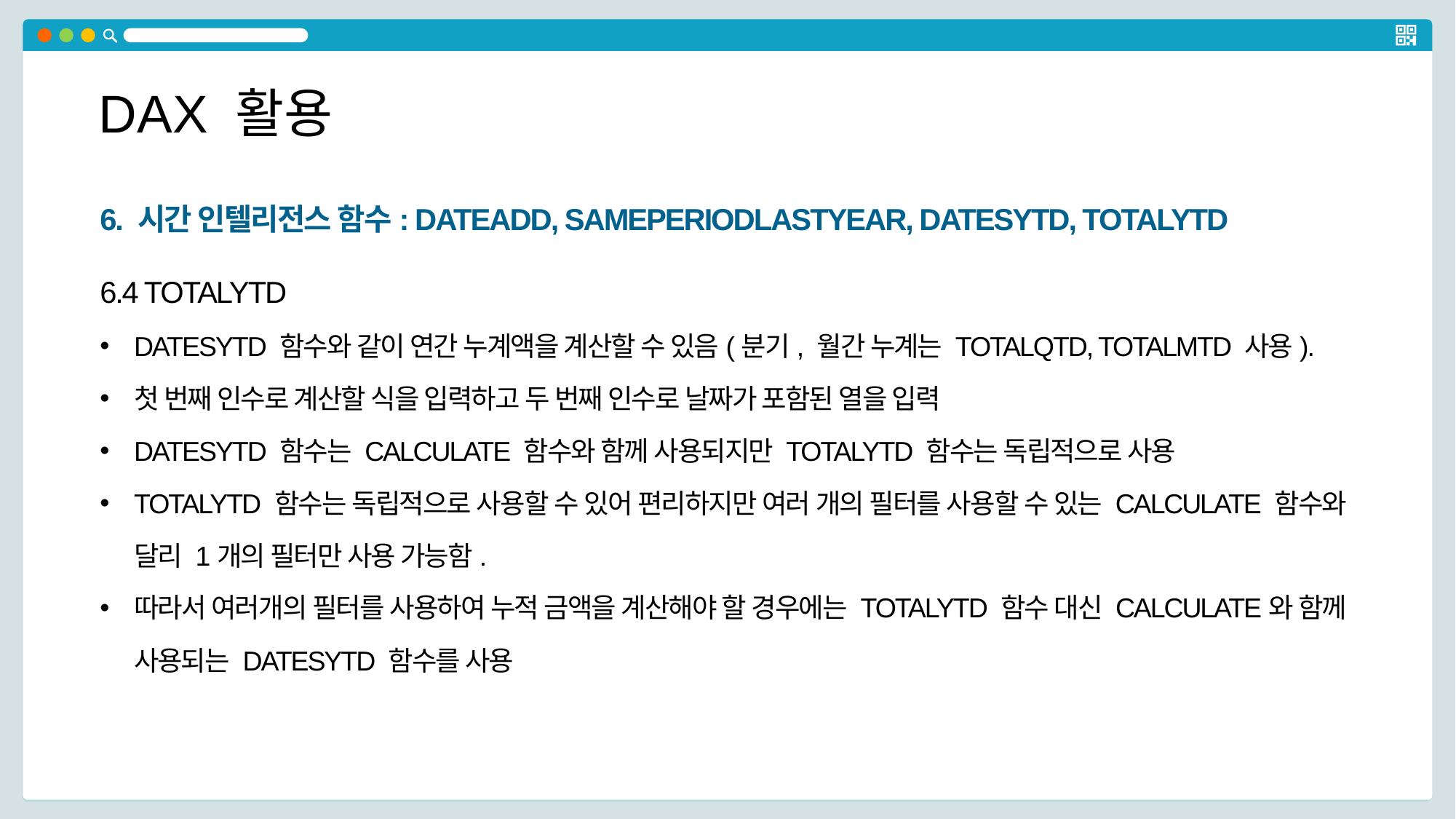

DAX 활용
6. 시간 인텔리전스 함수: DATEADD, SAMEPERIODLASTYEAR, DATESYTD, TOTALYTD

6.4 TOTALYTD
DATESYTD 함수와 같이 연간 누계액을 계산할 수 있음(분기, 월간 누계는 TOTALQTD, TOTALMTD 사용).
첫 번째 인수로 계산할 식을 입력하고 두 번째 인수로 날짜가 포함된 열을 입력
DATESYTD 함수는 CALCULATE 함수와 함께 사용되지만 TOTALYTD 함수는 독립적으로 사용
TOTALYTD 함수는 독립적으로 사용할 수 있어 편리하지만 여러 개의 필터를 사용할 수 있는 CALCULATE 함수와 달리 1개의 필터만 사용 가능함.
따라서 여러개의 필터를 사용하여 누적 금액을 계산해야 할 경우에는 TOTALYTD 함수 대신 CALCULATE와 함께 사용되는 DATESYTD 함수를 사용